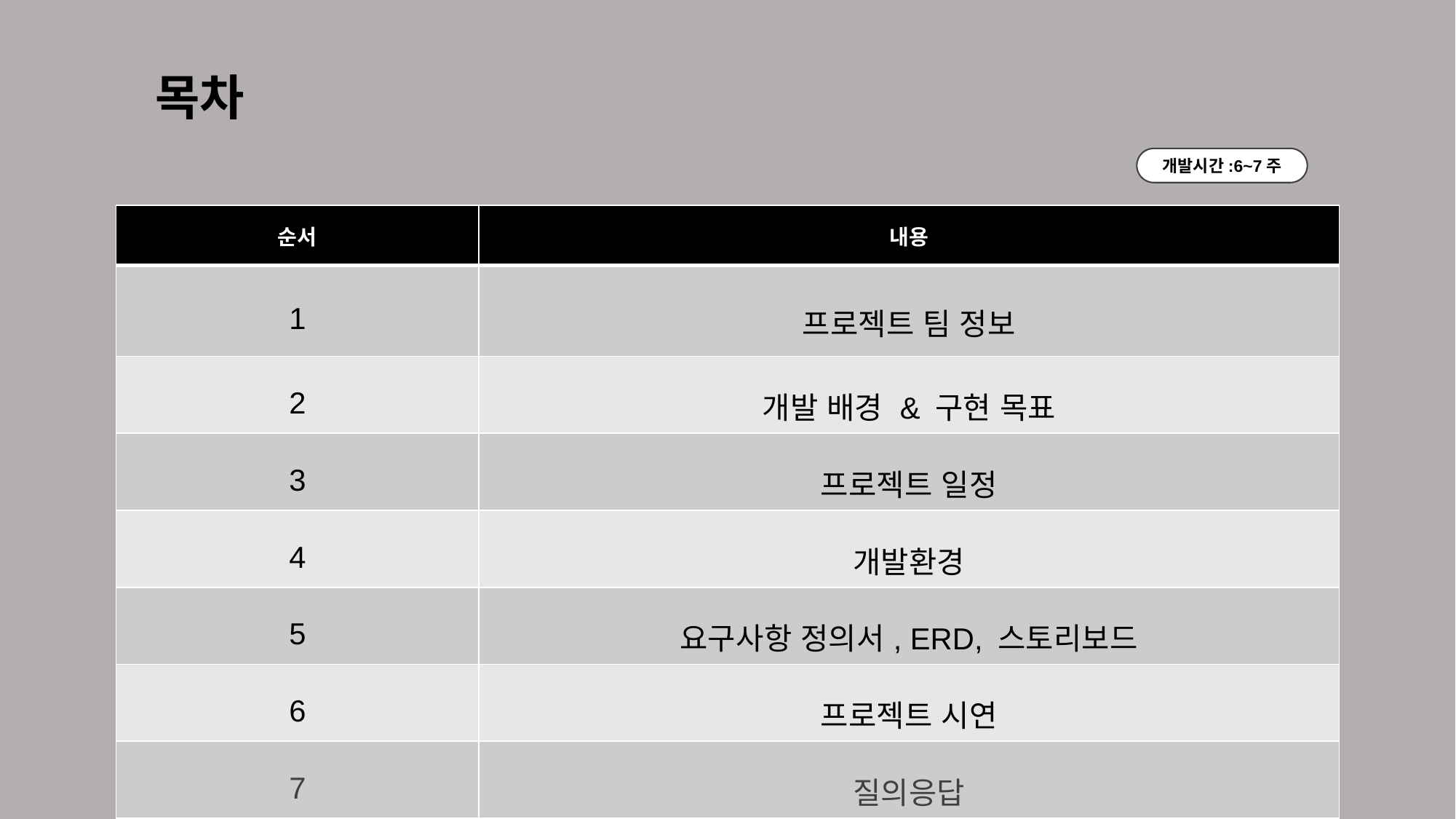

목차
개발시간:6~7주
| 순서 | 내용 |
| --- | --- |
| 1 | 프로젝트 팀 정보 |
| 2 | 개발 배경 & 구현 목표 |
| 3 | 프로젝트 일정 |
| 4 | 개발환경 |
| 5 | 요구사항 정의서, ERD, 스토리보드 |
| 6 | 프로젝트 시연 |
| 7 | 질의응답 |